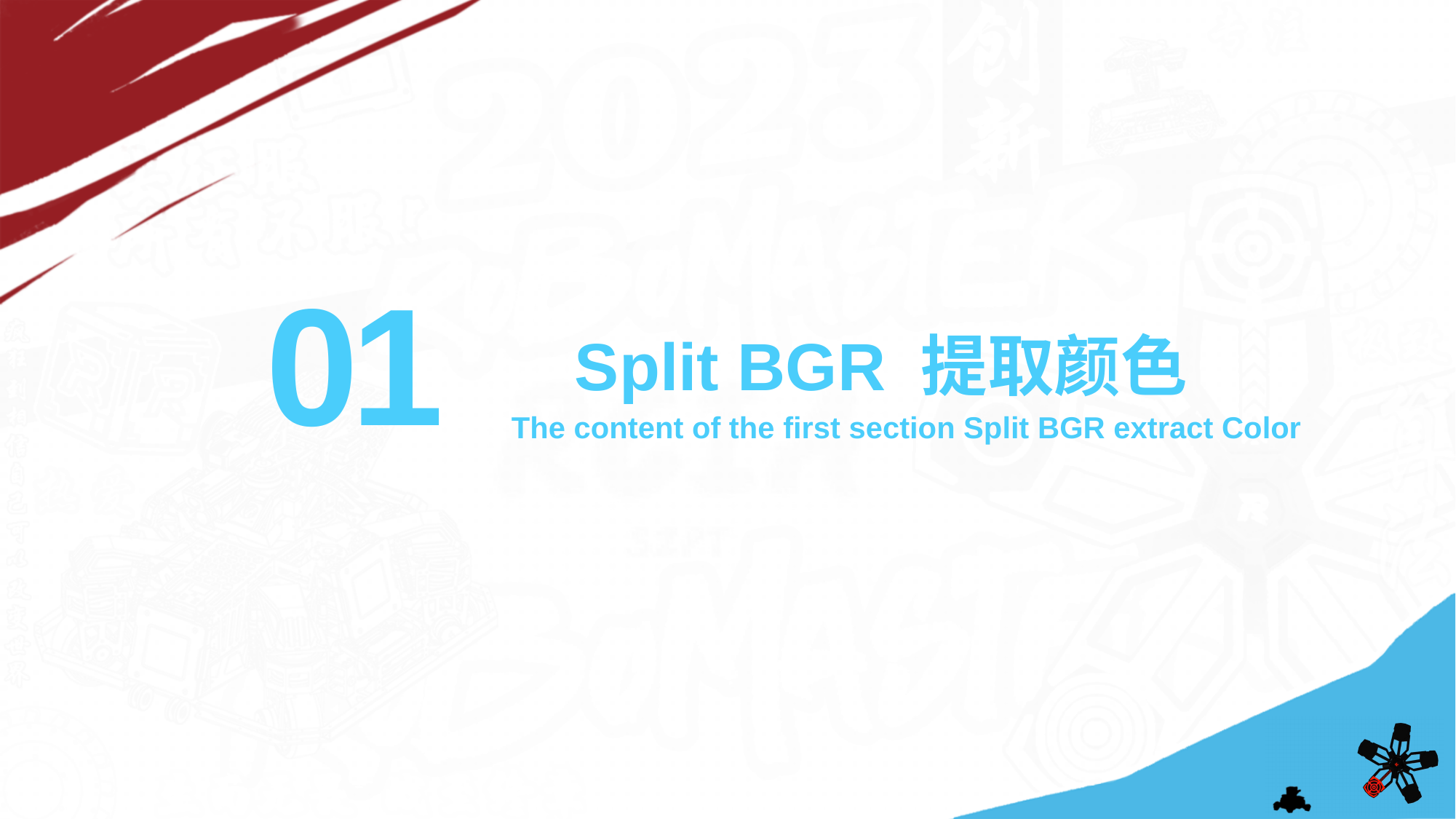

01
Split BGR 提取颜色
The content of the first section Split BGR extract Color